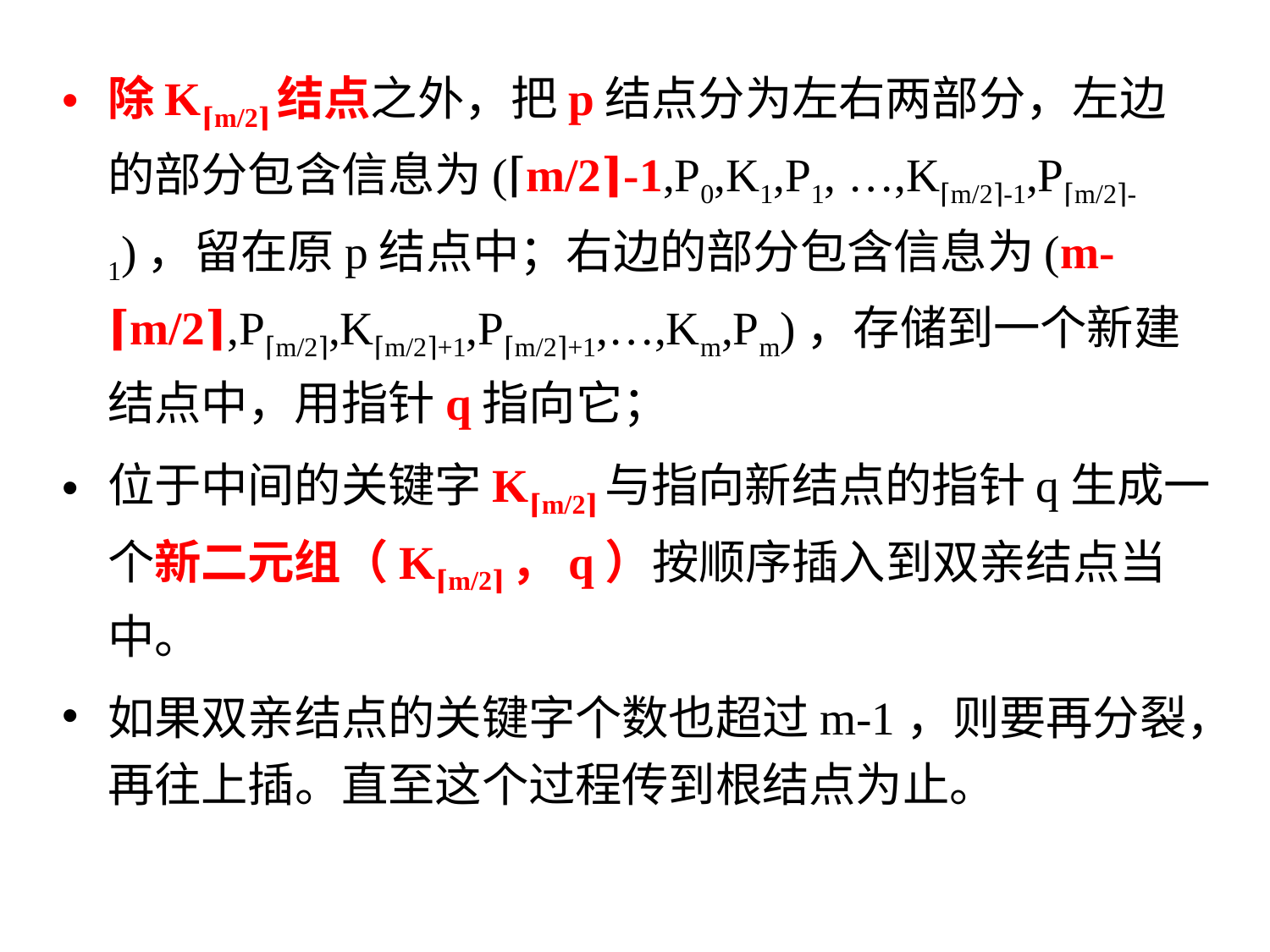

除K⌈m/2⌉结点之外，把p结点分为左右两部分，左边的部分包含信息为(⌈m/2⌉-1,P0,K1,P1, …,K⌈m/2⌉-1,P⌈m/2⌉-1)，留在原p结点中；右边的部分包含信息为(m-⌈m/2⌉,P⌈m/2⌉,K⌈m/2⌉+1,P⌈m/2⌉+1,…,Km,Pm)，存储到一个新建结点中，用指针q指向它；
位于中间的关键字K⌈m/2⌉与指向新结点的指针q生成一个新二元组（K⌈m/2⌉，q）按顺序插入到双亲结点当中。
如果双亲结点的关键字个数也超过m-1，则要再分裂，再往上插。直至这个过程传到根结点为止。